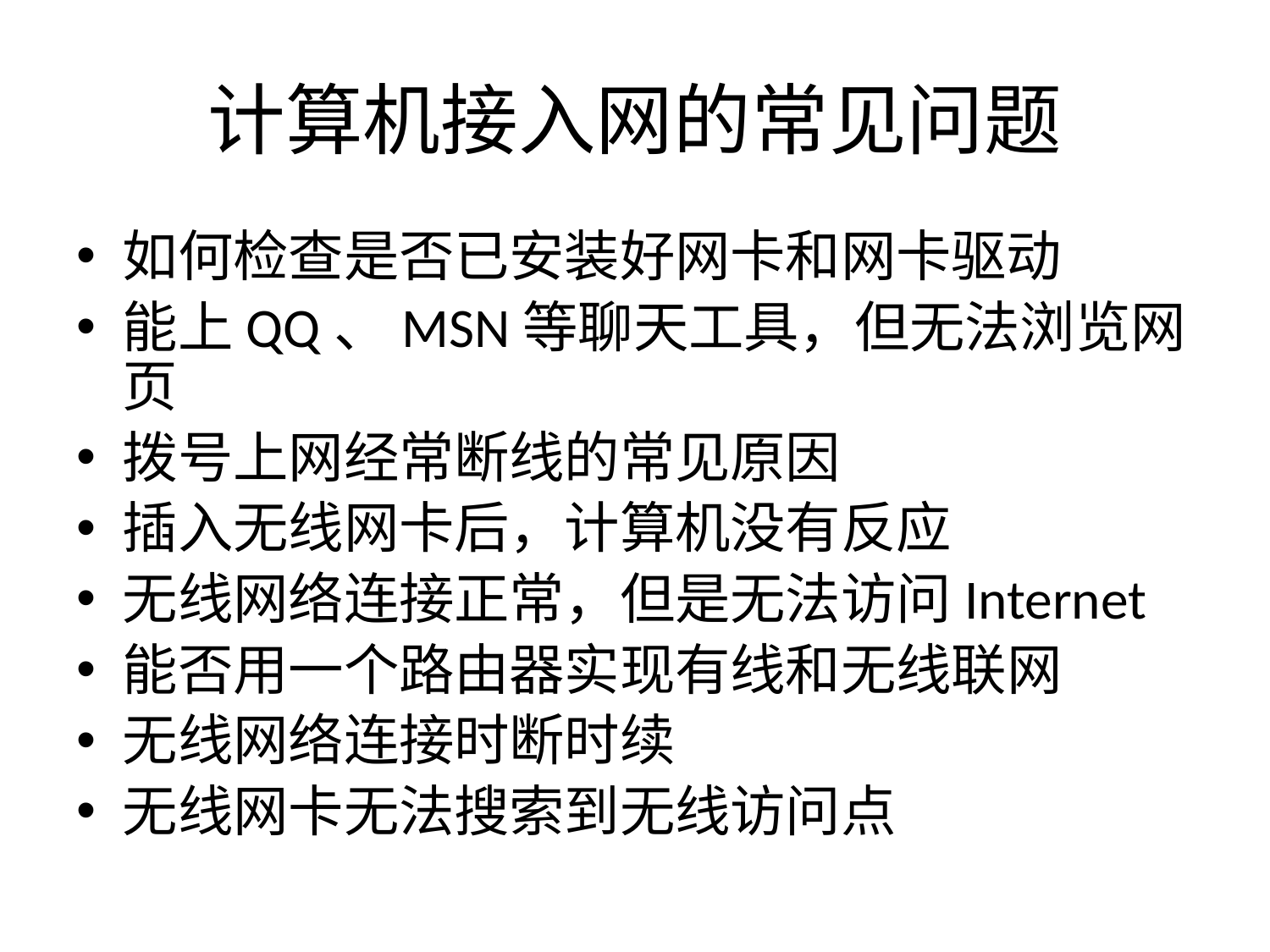

# 计算机接入网的常见问题
如何检查是否已安装好网卡和网卡驱动
能上QQ、MSN等聊天工具，但无法浏览网页
拨号上网经常断线的常见原因
插入无线网卡后，计算机没有反应
无线网络连接正常，但是无法访问Internet
能否用一个路由器实现有线和无线联网
无线网络连接时断时续
无线网卡无法搜索到无线访问点